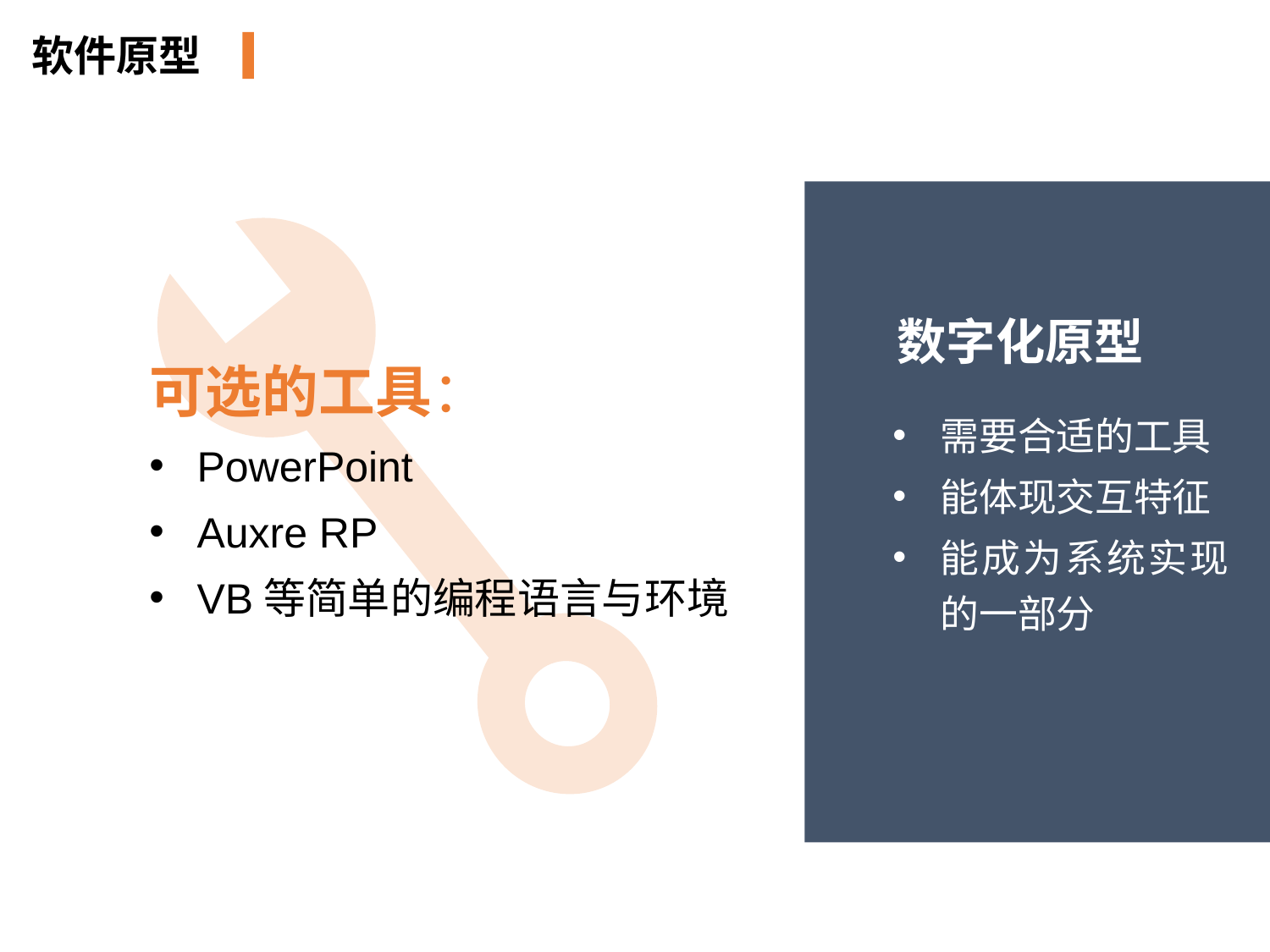

软件原型

数字化原型
可选的工具：
PowerPoint
Auxre RP
VB等简单的编程语言与环境
需要合适的工具
能体现交互特征
能成为系统实现的一部分